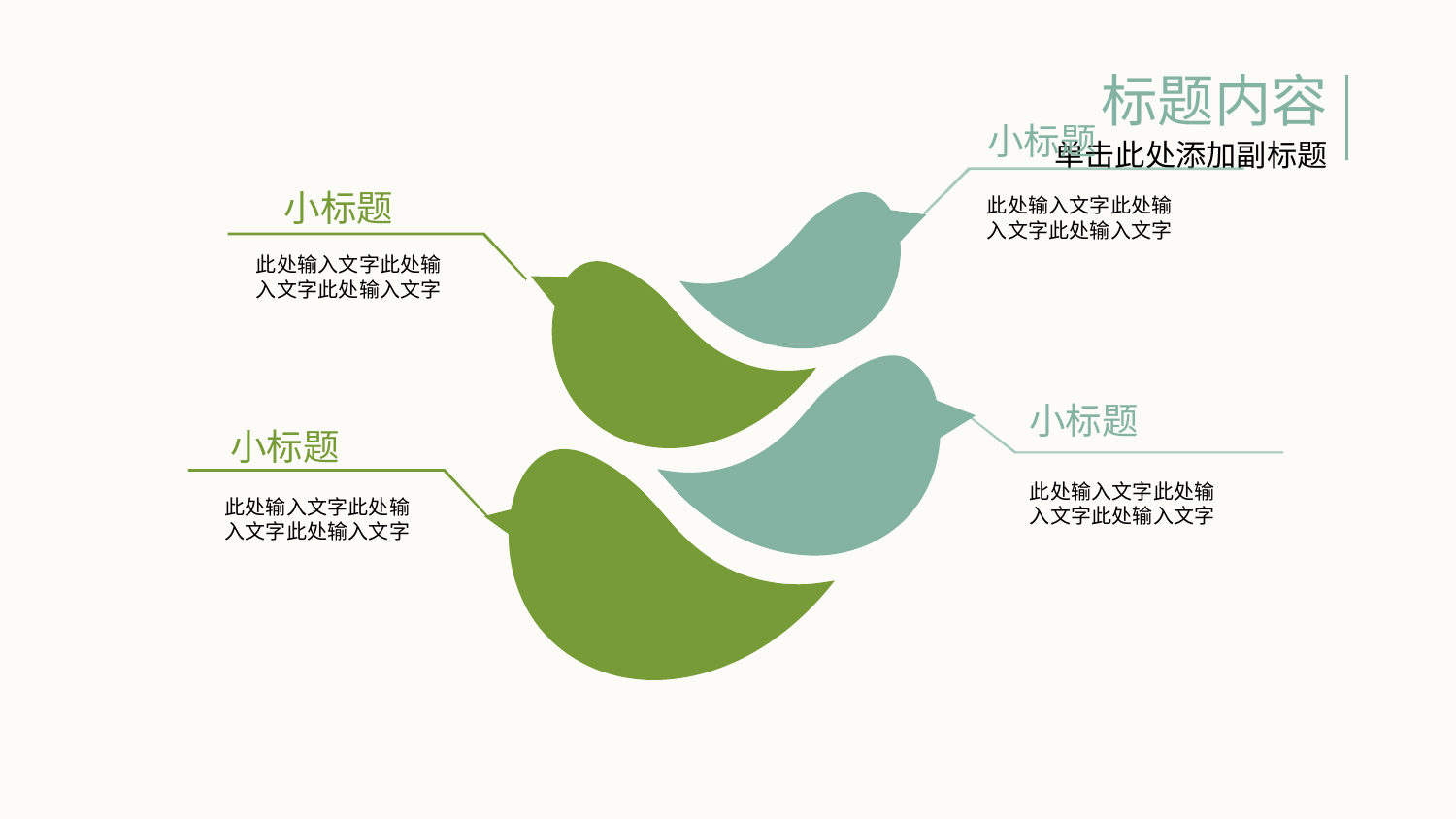

标题内容
小标题
单击此处添加副标题

小标题
此处输入文字此处输入文字此处输入文字

此处输入文字此处输入文字此处输入文字

小标题
小标题

此处输入文字此处输入文字此处输入文字
此处输入文字此处输入文字此处输入文字